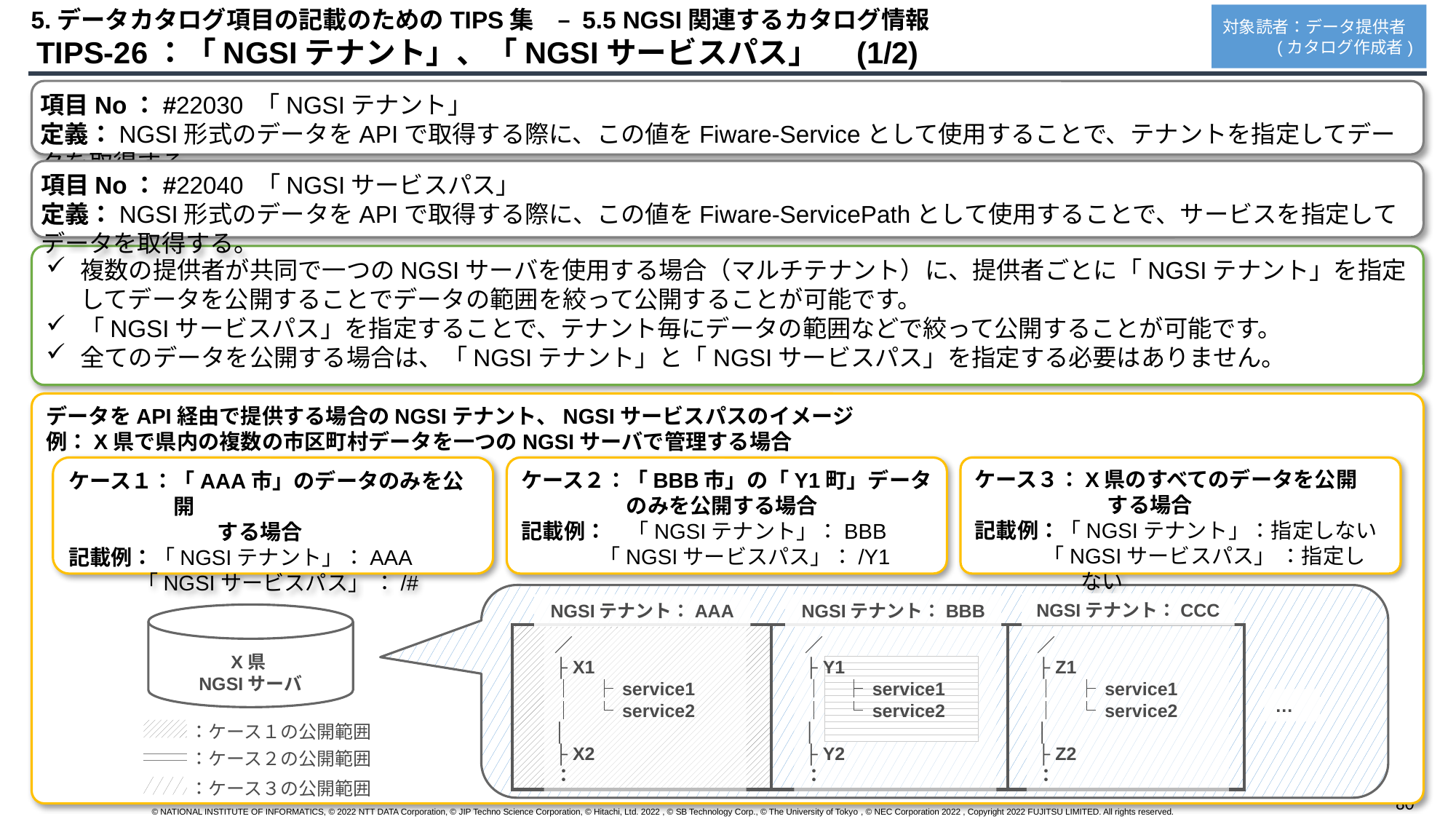

5.データカタログ項目の記載のためのTIPS集　– 5.5 NGSI関連するカタログ情報
対象読者：データ提供者
           (カタログ作成者)
 TIPS-26：「NGSIテナント」、「NGSIサービスパス」　(1/2)
項目No：#22030 「NGSIテナント」
定義：NGSI形式のデータをAPIで取得する際に、この値をFiware-Serviceとして使用することで、テナントを指定してデータを取得する。
項目No：#22040 「NGSIサービスパス」
定義：NGSI形式のデータをAPIで取得する際に、この値をFiware-ServicePathとして使用することで、サービスを指定してデータを取得する。
複数の提供者が共同で一つのNGSIサーバを使用する場合（マルチテナント）に、提供者ごとに「NGSIテナント」を指定してデータを公開することでデータの範囲を絞って公開することが可能です。
「NGSIサービスパス」を指定することで、テナント毎にデータの範囲などで絞って公開することが可能です。
全てのデータを公開する場合は、「NGSIテナント」と「NGSIサービスパス」を指定する必要はありません。
データをAPI経由で提供する場合のNGSIテナント、NGSIサービスパスのイメージ
例：X県で県内の複数の市区町村データを一つのNGSIサーバで管理する場合

ケース１：「AAA市」のデータのみを公開
　　　　　　　する場合
記載例：「NGSIテナント」：AAA
　          「NGSIサービスパス」 ：/#
ケース２：「BBB市」の「Y1町」データのみを公開する場合
記載例：　「NGSIテナント」：BBB
　            「NGSIサービスパス」：/Y1
ケース３：X県のすべてのデータを公開
　　　　　　 する場合
記載例：「NGSIテナント」：指定しない
　          「NGSIサービスパス」 ：指定しない

NGSIテナント：CCC
NGSIテナント：BBB
NGSIテナント：AAA

／
├ X1
│　├ service1
│　└ service2
│
├ X2
：
／
├ Y1
│　├ service1
│　└ service2
│
├ Y2
：
／
├ Z1
│　├ service1
│　└ service2
│
├ Z2
：
X県
NGSIサーバ

…
：ケース１の公開範囲

：ケース２の公開範囲

：ケース３の公開範囲